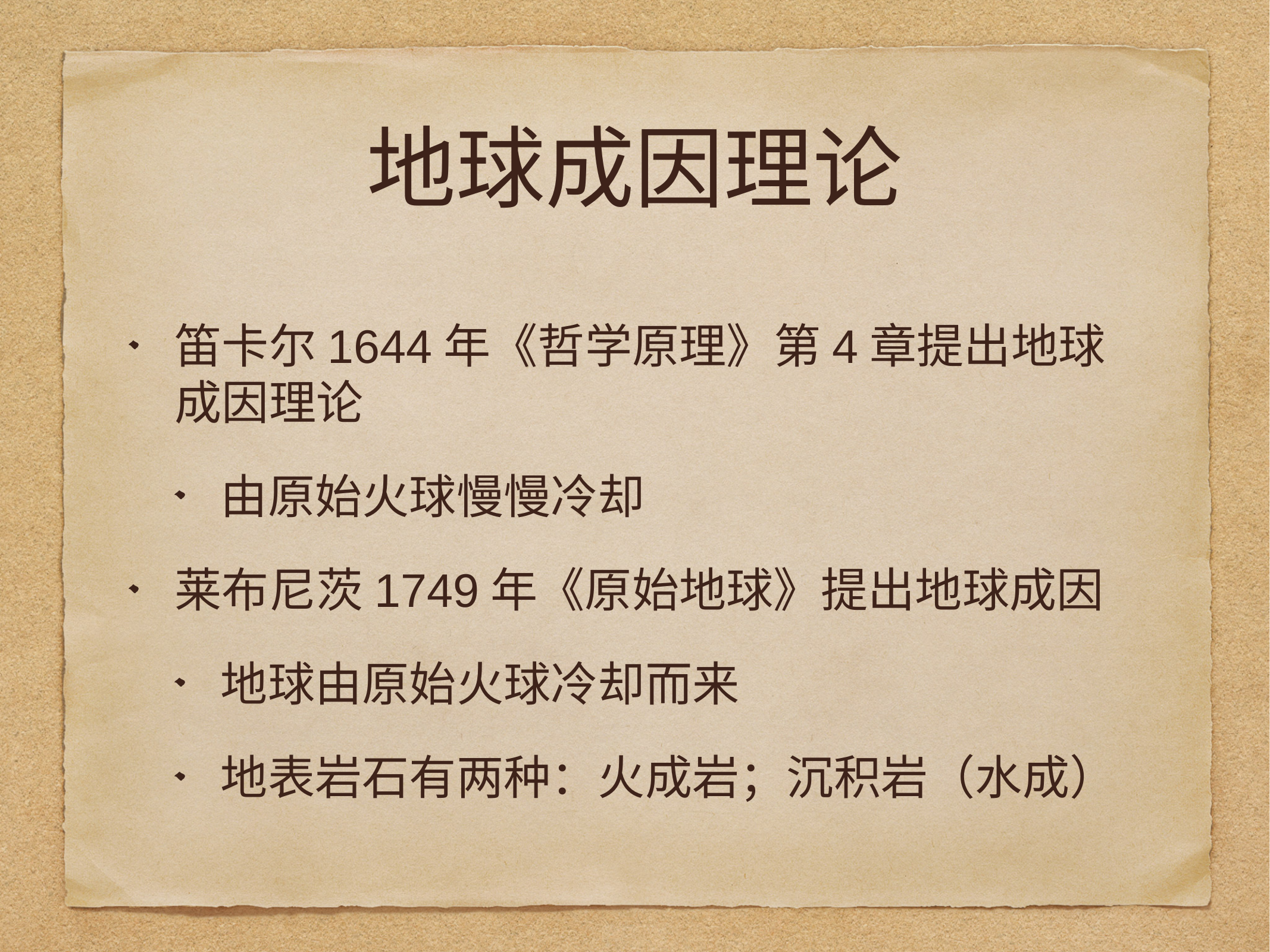

# 地球成因理论
笛卡尔1644年《哲学原理》第4章提出地球成因理论
由原始火球慢慢冷却
莱布尼茨1749年《原始地球》提出地球成因
地球由原始火球冷却而来
地表岩石有两种：火成岩；沉积岩（水成）